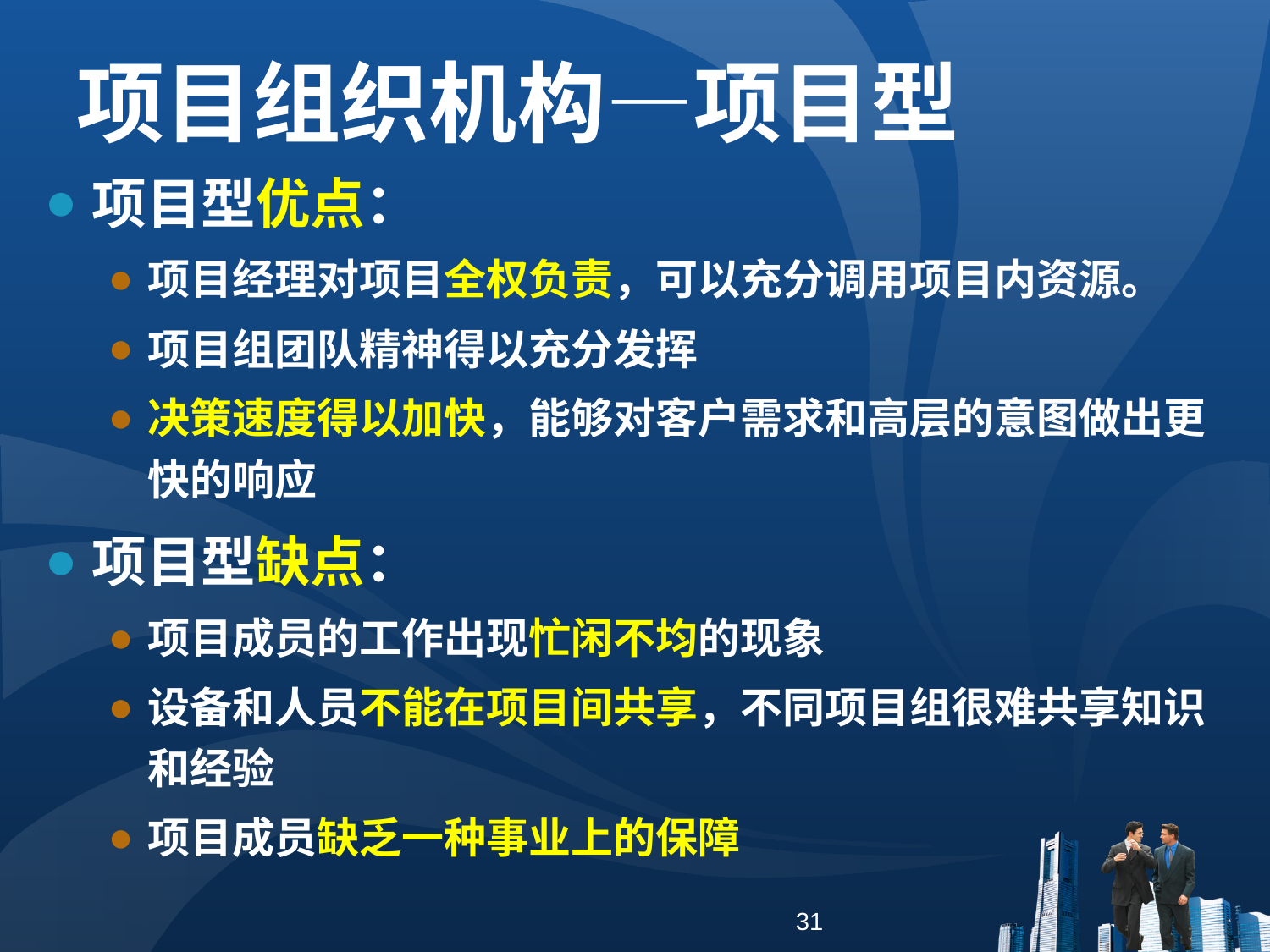

项目组织机构—项目型
项目型优点：
项目经理对项目全权负责，可以充分调用项目内资源。
项目组团队精神得以充分发挥
决策速度得以加快，能够对客户需求和高层的意图做出更快的响应
项目型缺点：
项目成员的工作出现忙闲不均的现象
设备和人员不能在项目间共享，不同项目组很难共享知识和经验
项目成员缺乏一种事业上的保障

31